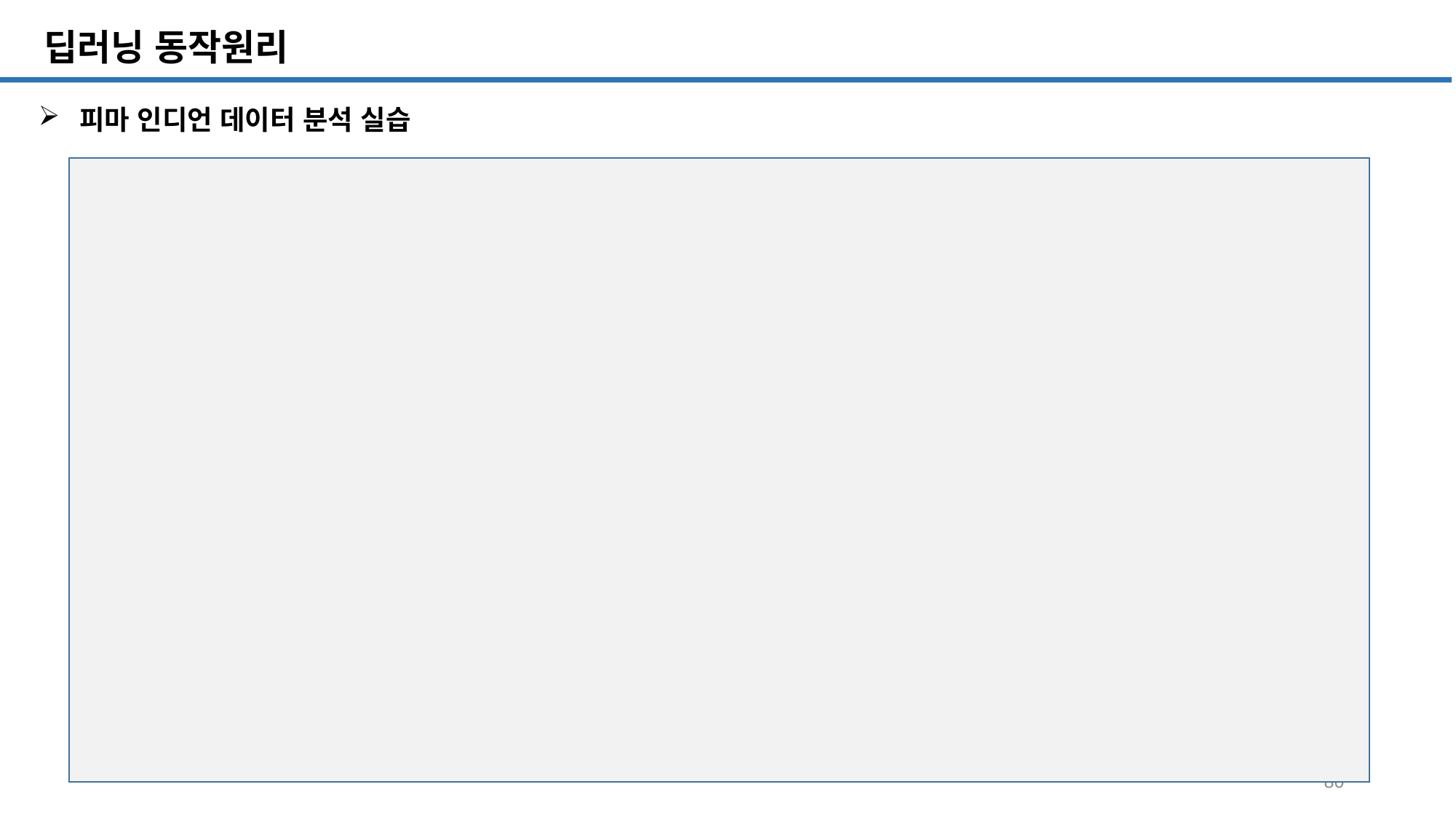

SQL 튜닝 개요
# 딥러닝 동작원리

피마 인디언 데이터 분석 실습

80